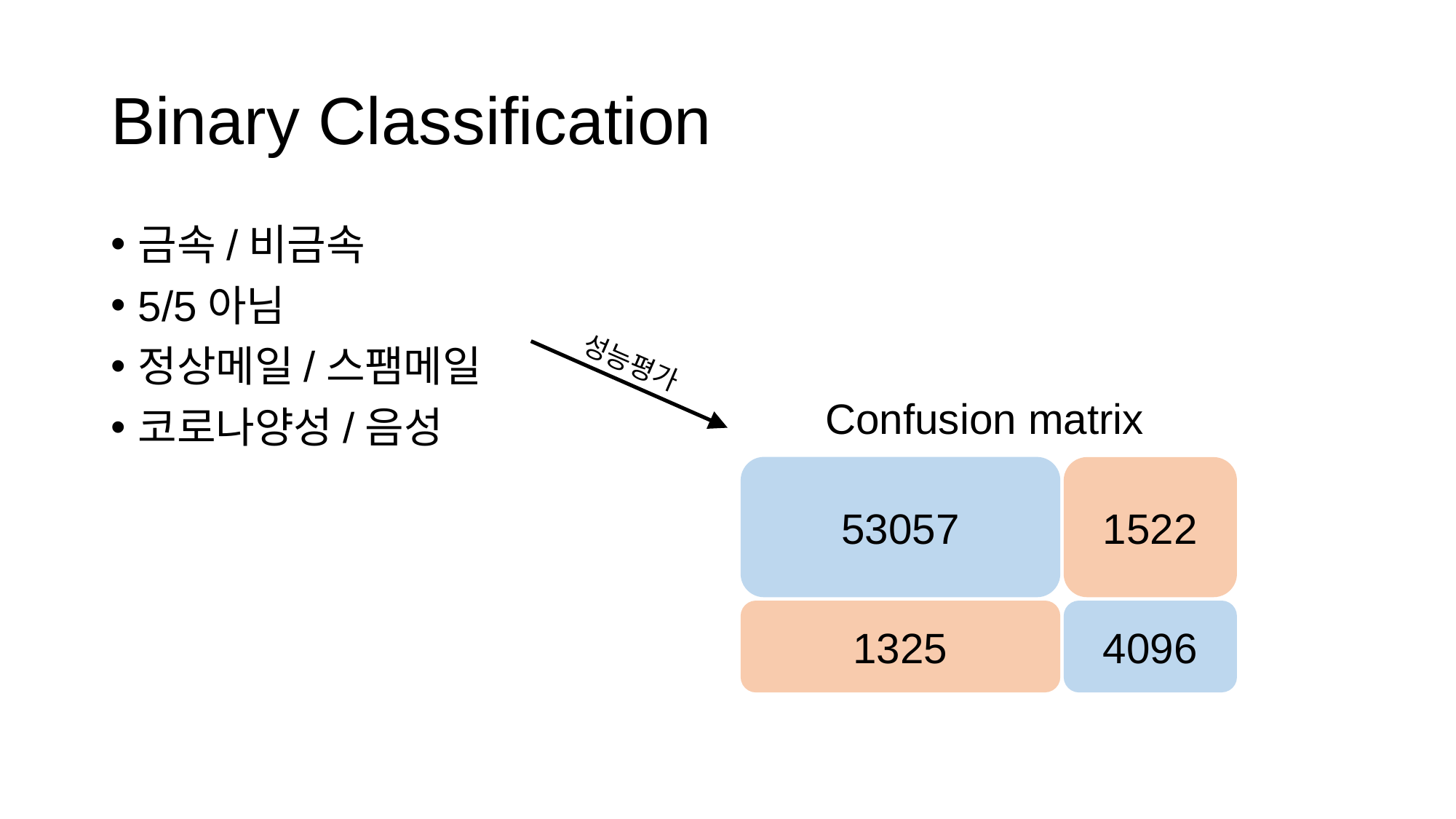

# Binary Classification
금속/비금속
5/5아님
정상메일/스팸메일
코로나양성/음성
성능평가
Confusion matrix
53057
1522
1325
4096